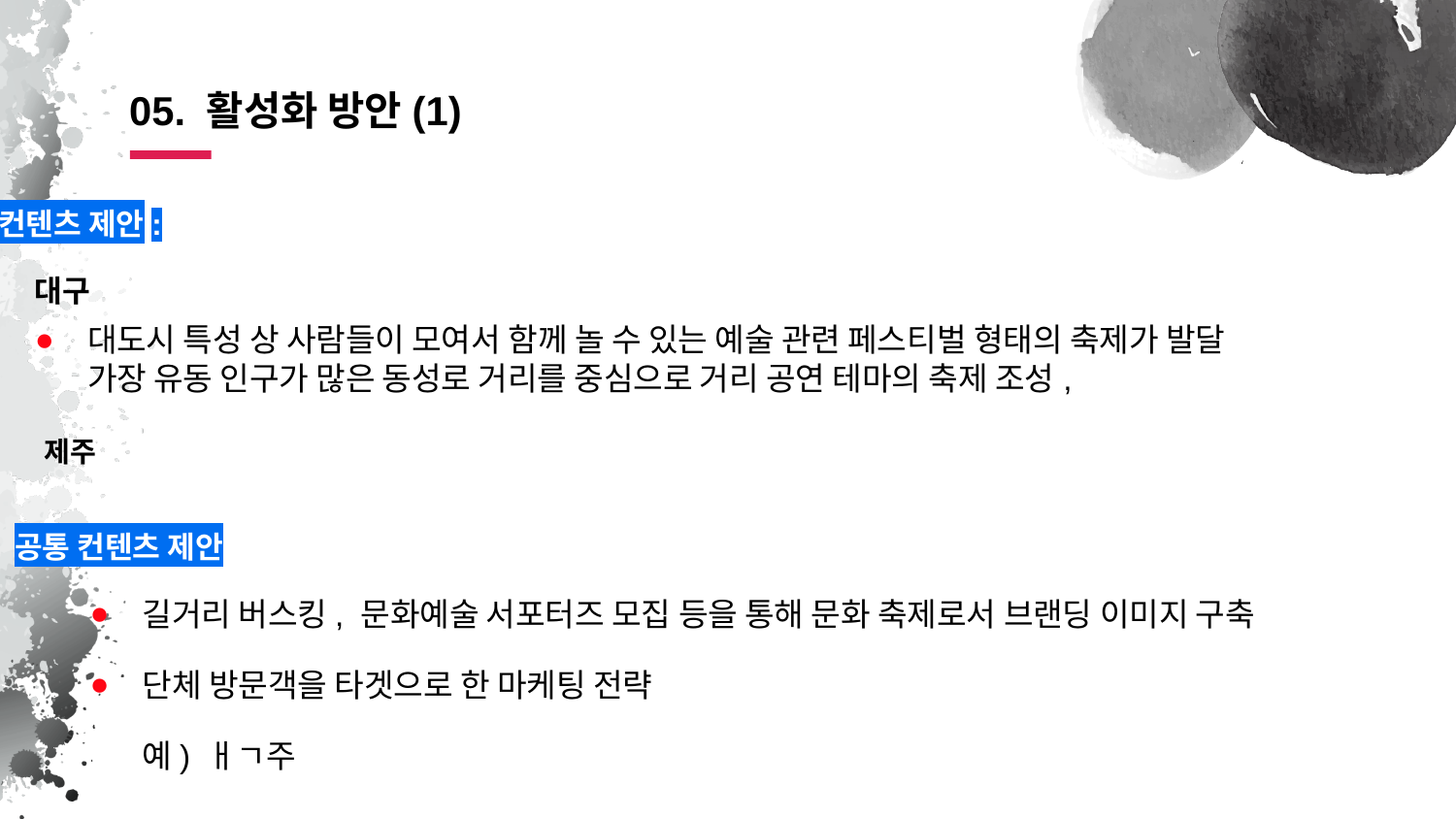

# 05. 활성화 방안(1)
컨텐츠 제안:

대구
대도시 특성 상 사람들이 모여서 함께 놀 수 있는 예술 관련 페스티벌 형태의 축제가 발달
가장 유동 인구가 많은 동성로 거리를 중심으로 거리 공연 테마의 축제 조성,

제주
공통 컨텐츠 제안
길거리 버스킹, 문화예술 서포터즈 모집 등을 통해 문화 축제로서 브랜딩 이미지 구축
단체 방문객을 타겟으로 한 마케팅 전략
예) ㅐㄱ주